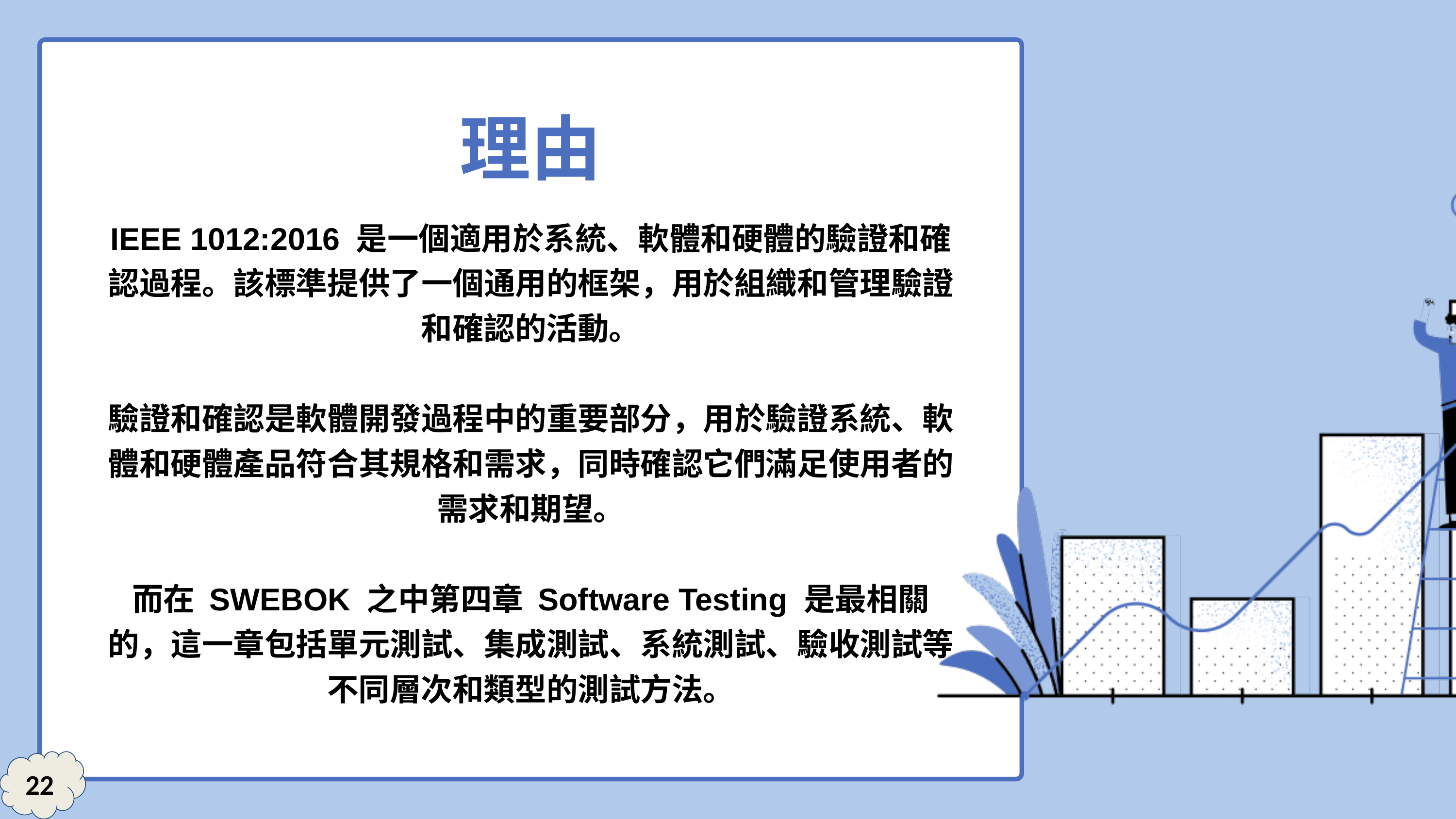

理由

IEEE 1012:2016 是一個適用於系統、軟體和硬體的驗證和確認過程。該標準提供了一個通用的框架，用於組織和管理驗證和確認的活動。

驗證和確認是軟體開發過程中的重要部分，用於驗證系統、軟體和硬體產品符合其規格和需求，同時確認它們滿足使用者的需求和期望。

而在 SWEBOK 之中第四章 Software Testing 是最相關的，這一章包括單元測試、集成測試、系統測試、驗收測試等不同層次和類型的測試方法。
22